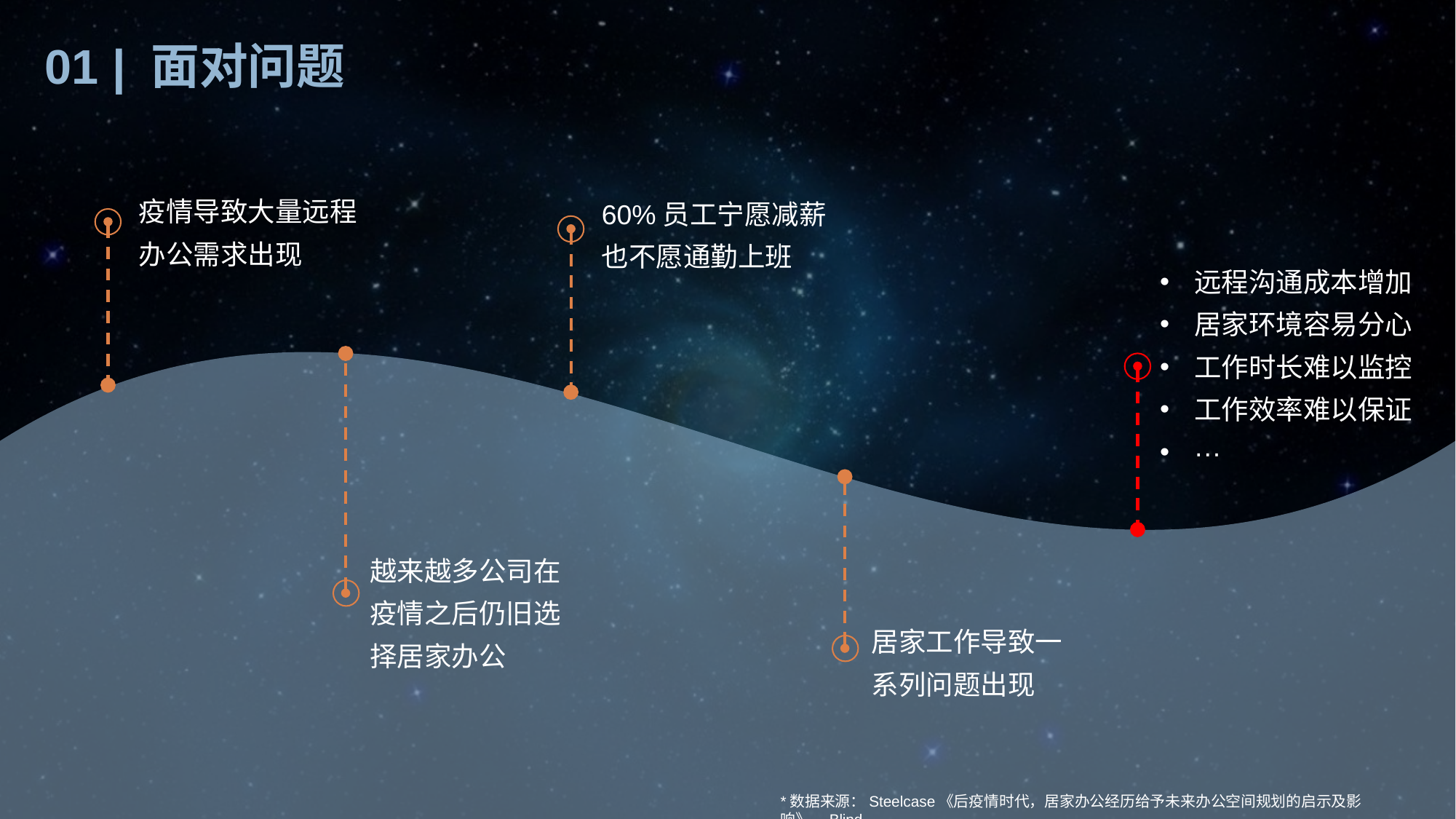

01 | 面对问题
疫情导致大量远程办公需求出现
60%员工宁愿减薪也不愿通勤上班

远程沟通成本增加
居家环境容易分心
工作时长难以监控
工作效率难以保证
···

越来越多公司在疫情之后仍旧选择居家办公

居家工作导致一系列问题出现

*数据来源：Steelcase《后疫情时代，居家办公经历给予未来办公空间规划的启示及影响》、Blind